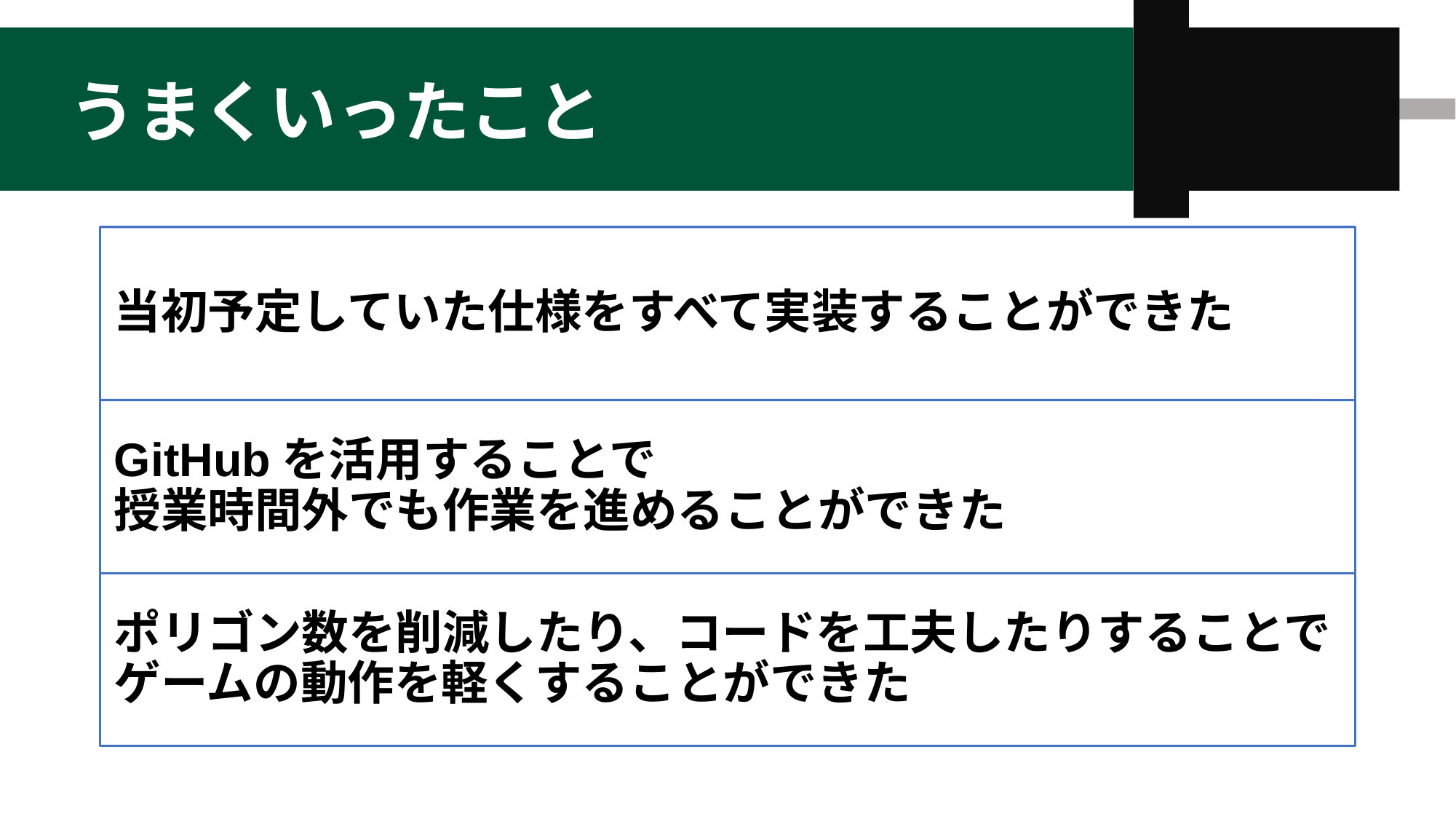

# うまくいったこと
当初予定していた仕様をすべて実装することができた
GitHubを活用することで
授業時間外でも作業を進めることができた
ポリゴン数を削減したり、コードを工夫したりすることで
ゲームの動作を軽くすることができた